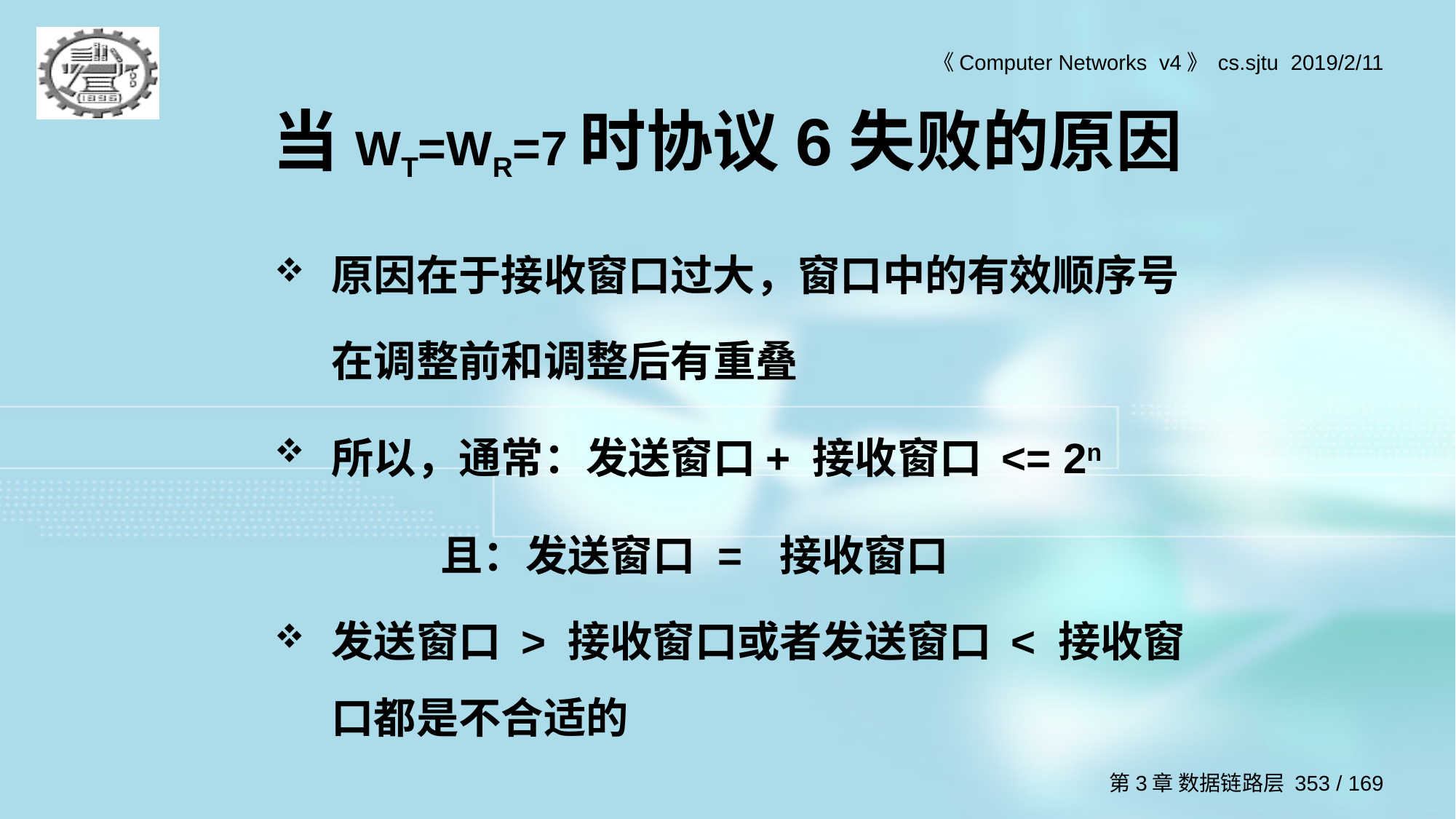

# 当WT=WR=7时协议6失败的原因
原因在于接收窗口过大，窗口中的有效顺序号在调整前和调整后有重叠
所以，通常：发送窗口+ 接收窗口 <= 2n
    		且：发送窗口 =  接收窗口
发送窗口 > 接收窗口或者发送窗口 < 接收窗口都是不合适的